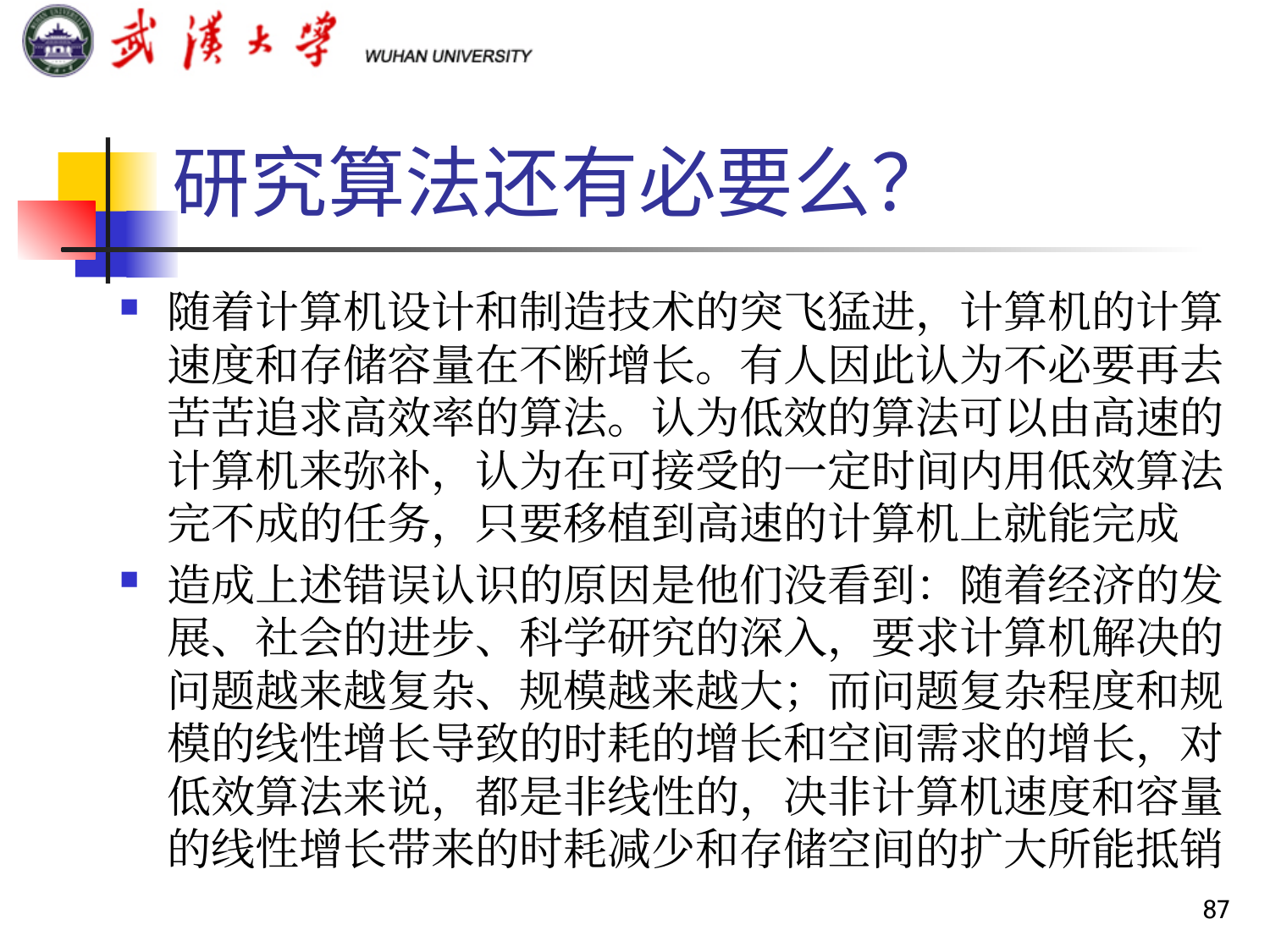

# 研究算法还有必要么？
随着计算机设计和制造技术的突飞猛进，计算机的计算速度和存储容量在不断增长。有人因此认为不必要再去苦苦追求高效率的算法。认为低效的算法可以由高速的计算机来弥补，认为在可接受的一定时间内用低效算法完不成的任务，只要移植到高速的计算机上就能完成
造成上述错误认识的原因是他们没看到：随着经济的发展、社会的进步、科学研究的深入，要求计算机解决的问题越来越复杂、规模越来越大；而问题复杂程度和规模的线性增长导致的时耗的增长和空间需求的增长，对低效算法来说，都是非线性的，决非计算机速度和容量的线性增长带来的时耗减少和存储空间的扩大所能抵销
87